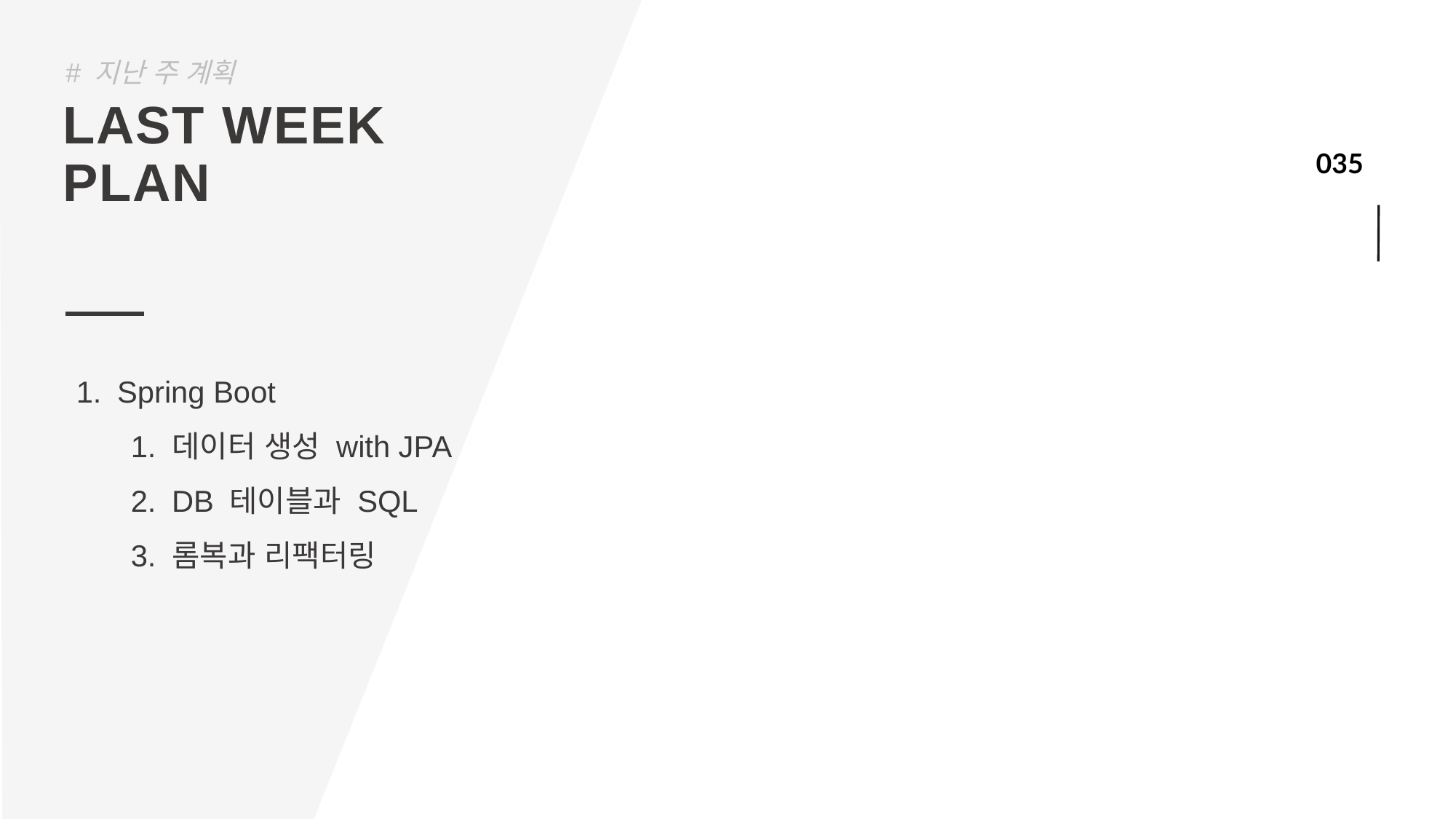

# 지난 주 계획
LAST WEEK
PLAN
Spring Boot
데이터 생성 with JPA
DB 테이블과 SQL
롬복과 리팩터링